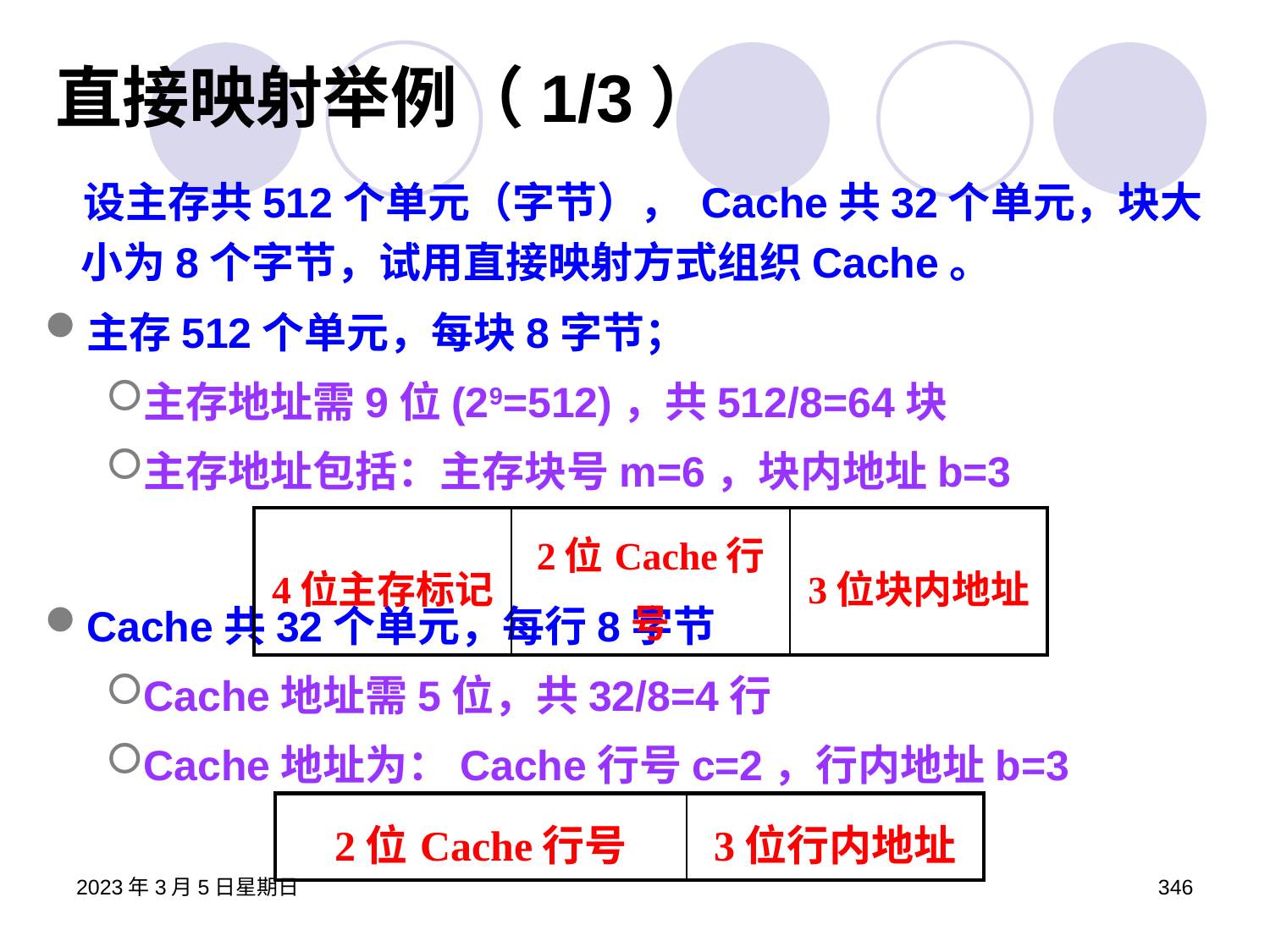

# 直接映射举例（1/3）
   设主存共512个单元（字节）， Cache共32个单元，块大小为8个字节，试用直接映射方式组织Cache。
主存512个单元，每块8字节；
主存地址需9位(29=512)，共512/8=64块
主存地址包括：主存块号m=6，块内地址b=3

Cache共32个单元，每行8字节
Cache地址需5位，共32/8=4行
Cache地址为：Cache行号c=2，行内地址b=3
| 4位主存标记 | 2位Cache行号 | 3位块内地址 |
| --- | --- | --- |
| 2位Cache行号 | 3位行内地址 |
| --- | --- |
2023年3月5日星期日
346